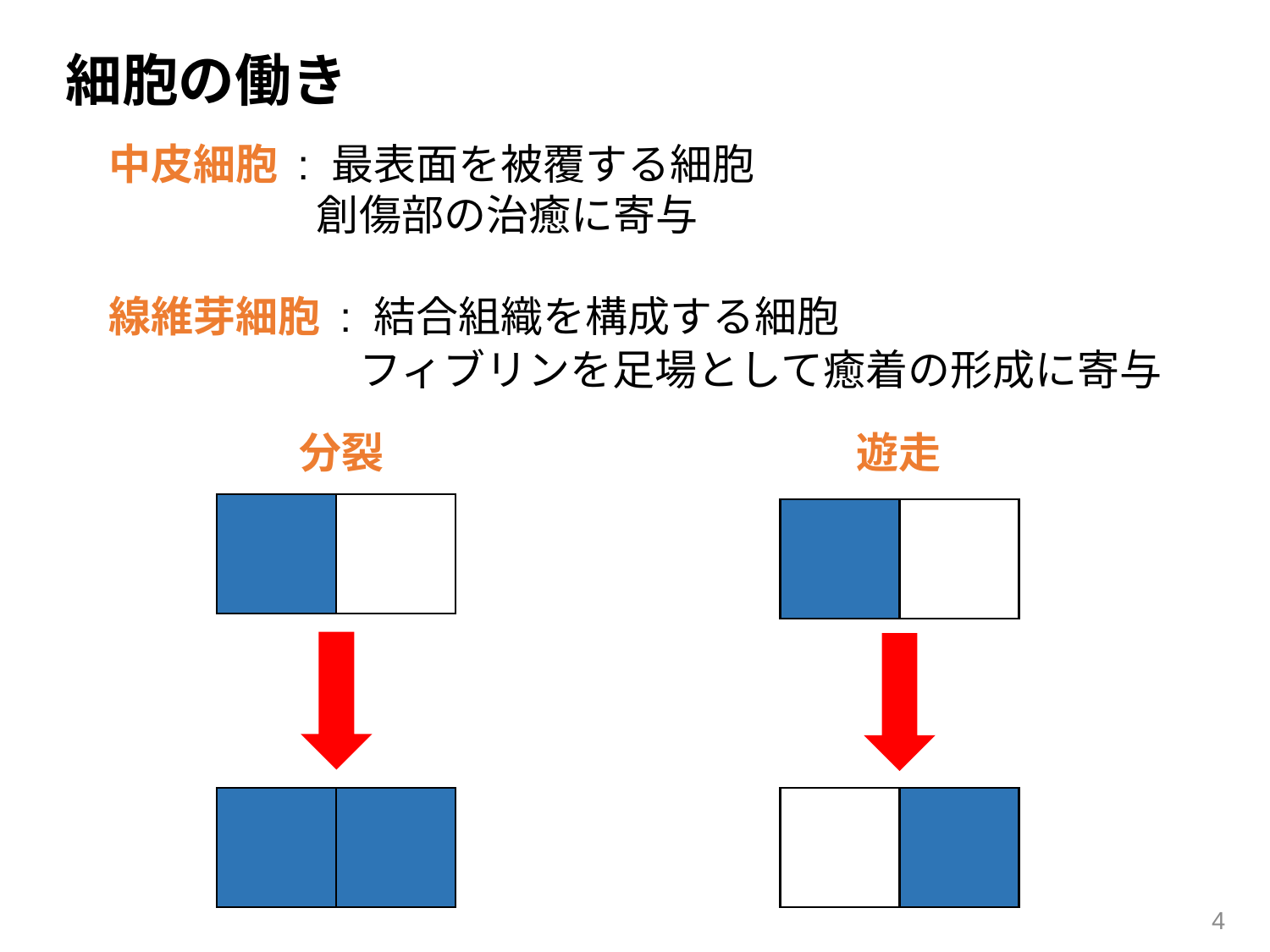

細胞の働き
中皮細胞 : 最表面を被覆する細胞
	   　創傷部の治癒に寄与

線維芽細胞 : 結合組織を構成する細胞
フィブリンを足場として癒着の形成に寄与
分裂
遊走

4